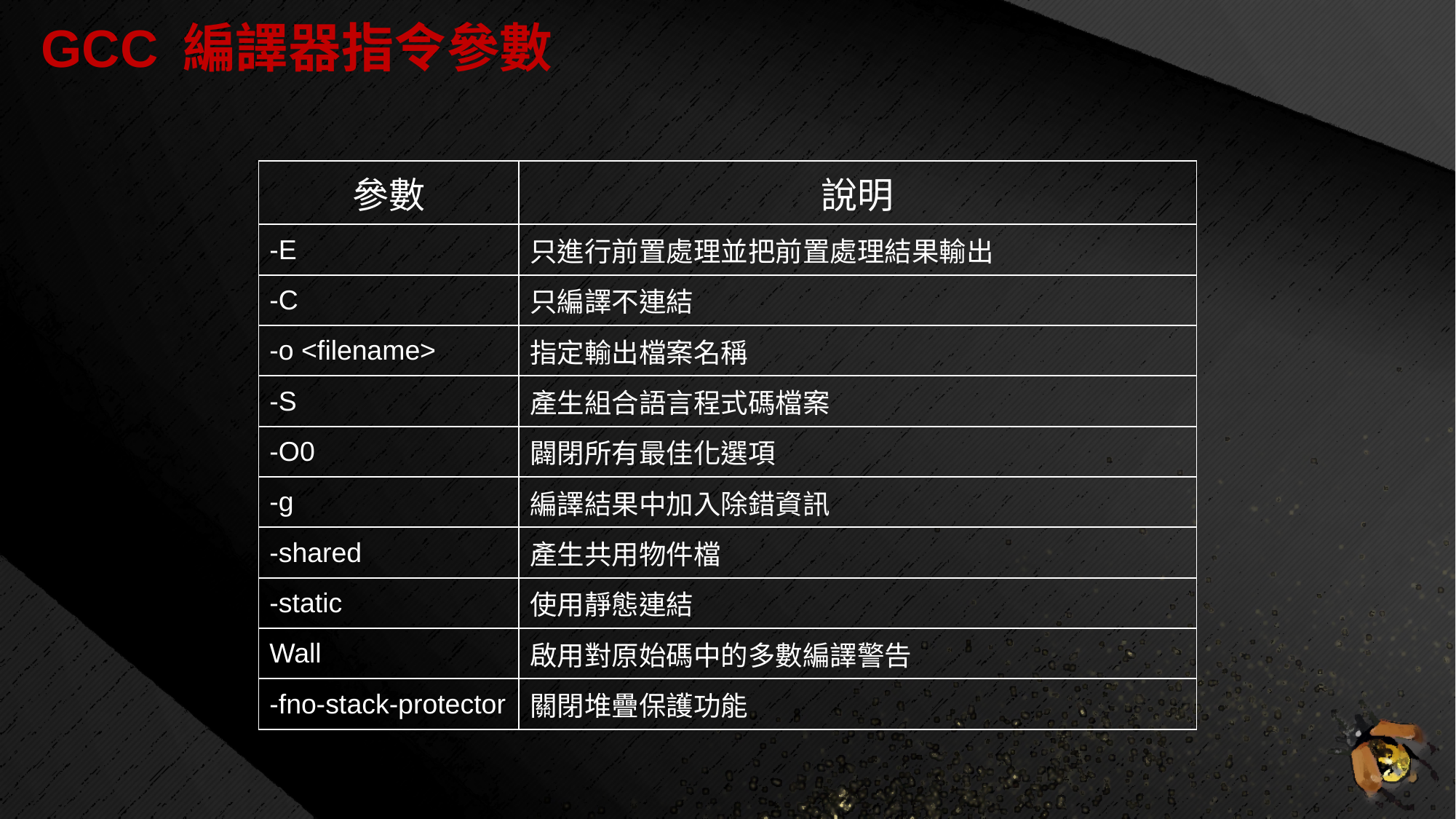

# GCC 編譯器指令參數
| 參數 | 說明 |
| --- | --- |
| -E | 只進行前置處理並把前置處理結果輸出 |
| -C | 只編譯不連結 |
| -o <filename> | 指定輸出檔案名稱 |
| -S | 產生組合語言程式碼檔案 |
| -O0 | 闢閉所有最佳化選項 |
| -g | 編譯結果中加入除錯資訊 |
| -shared | 產生共用物件檔 |
| -static | 使用靜態連結 |
| Wall | 啟用對原始碼中的多數編譯警告 |
| -fno-stack-protector | 關閉堆疊保護功能 |